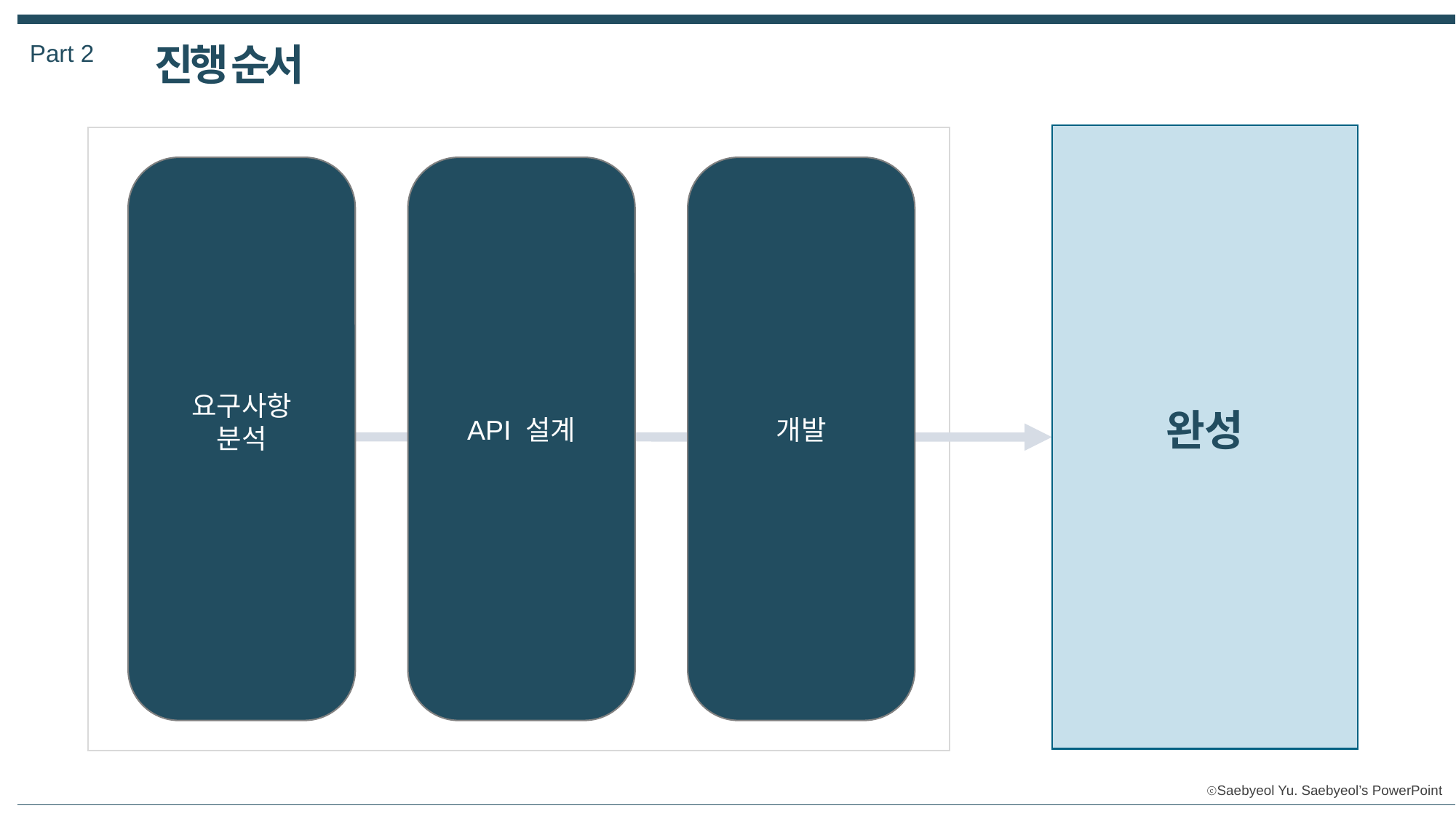

Part 2
진행 순서

요구사항
분석
완성
API 설계
개발